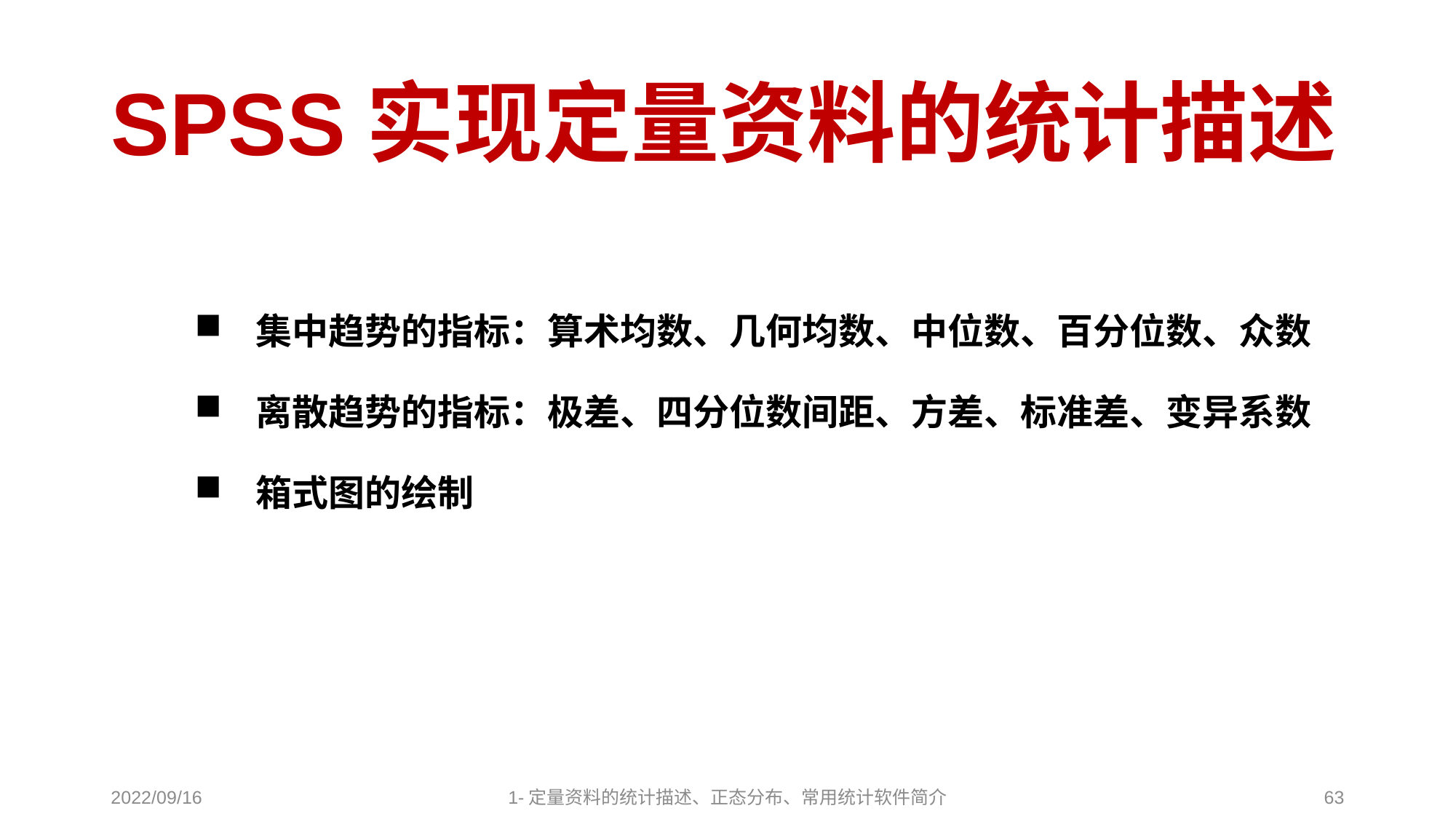

# SPSS实现定量资料的统计描述
集中趋势的指标：算术均数、几何均数、中位数、百分位数、众数
离散趋势的指标：极差、四分位数间距、方差、标准差、变异系数
箱式图的绘制
2022/09/16
1-定量资料的统计描述、正态分布、常用统计软件简介
63